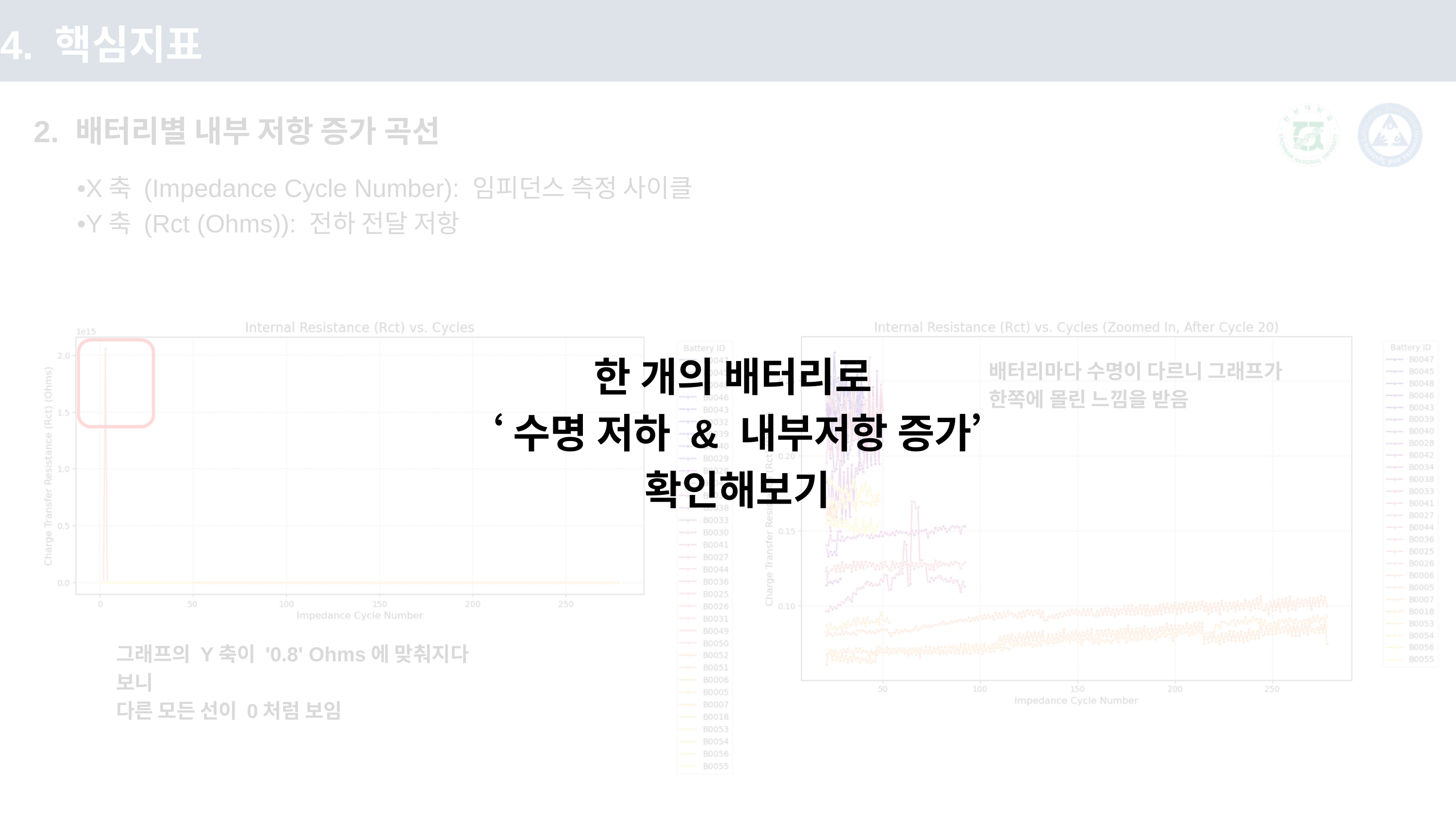

4. 핵심지표
2. 배터리별 내부 저항 증가 곡선

•X축 (Impedance Cycle Number): 임피던스 측정 사이클
•Y축 (Rct (Ohms)): 전하 전달 저항

한 개의 배터리로
‘수명 저하 & 내부저항 증가’
확인해보기
배터리마다 수명이 다르니 그래프가
한쪽에 몰린 느낌을 받음
그래프의 Y축이 '0.8' Ohms에 맞춰지다 보니
다른 모든 선이 0처럼 보임